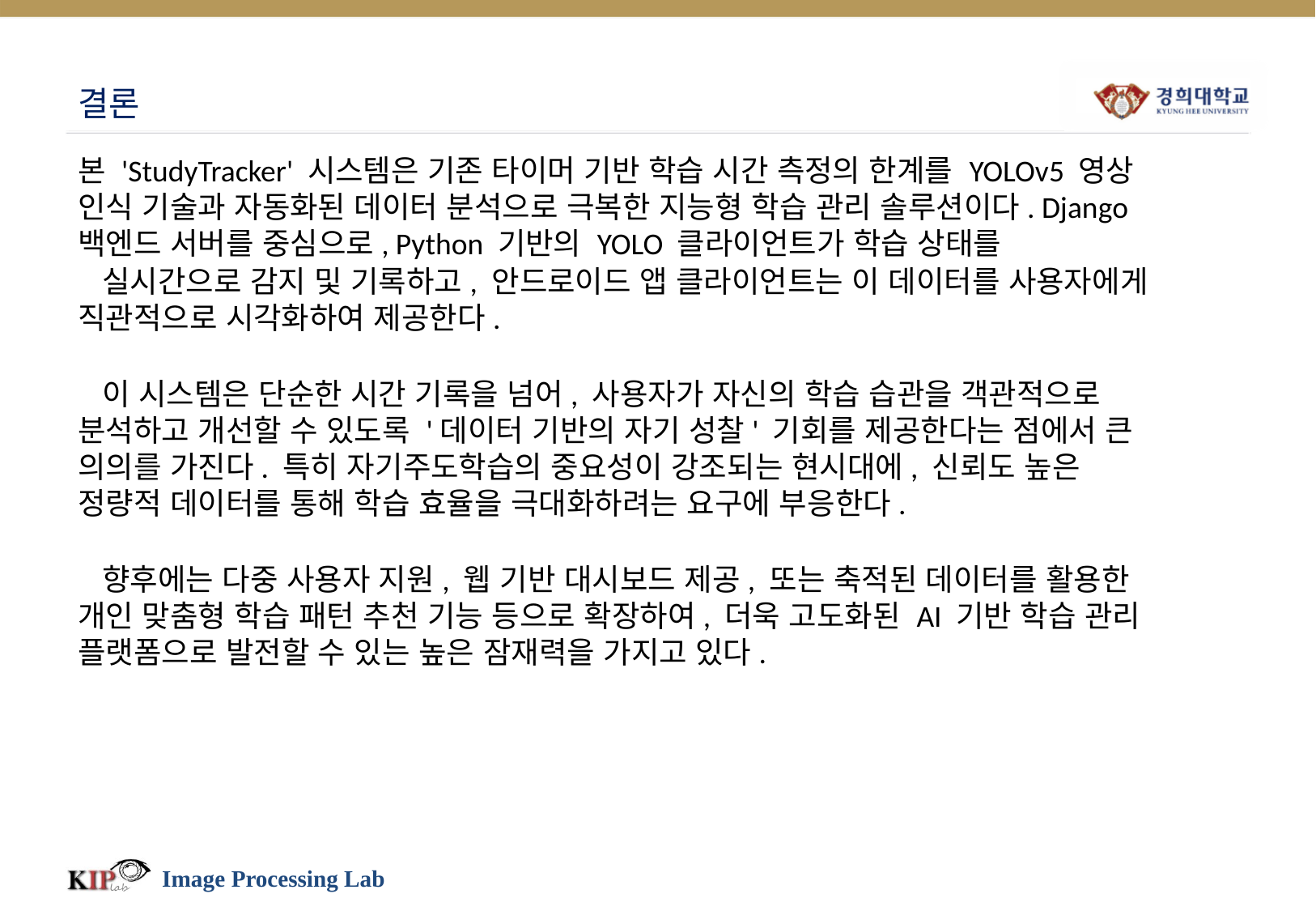

# 결론
본 'StudyTracker' 시스템은 기존 타이머 기반 학습 시간 측정의 한계를 YOLOv5 영상 인식 기술과 자동화된 데이터 분석으로 극복한 지능형 학습 관리 솔루션이다. Django 백엔드 서버를 중심으로, Python 기반의 YOLO 클라이언트가 학습 상태를
  실시간으로 감지 및 기록하고, 안드로이드 앱 클라이언트는 이 데이터를 사용자에게 직관적으로 시각화하여 제공한다.

  이 시스템은 단순한 시간 기록을 넘어, 사용자가 자신의 학습 습관을 객관적으로 분석하고 개선할 수 있도록 '데이터 기반의 자기 성찰' 기회를 제공한다는 점에서 큰 의의를 가진다. 특히 자기주도학습의 중요성이 강조되는 현시대에, 신뢰도 높은 정량적 데이터를 통해 학습 효율을 극대화하려는 요구에 부응한다.

  향후에는 다중 사용자 지원, 웹 기반 대시보드 제공, 또는 축적된 데이터를 활용한 개인 맞춤형 학습 패턴 추천 기능 등으로 확장하여, 더욱 고도화된 AI 기반 학습 관리 플랫폼으로 발전할 수 있는 높은 잠재력을 가지고 있다.
Image Processing Lab